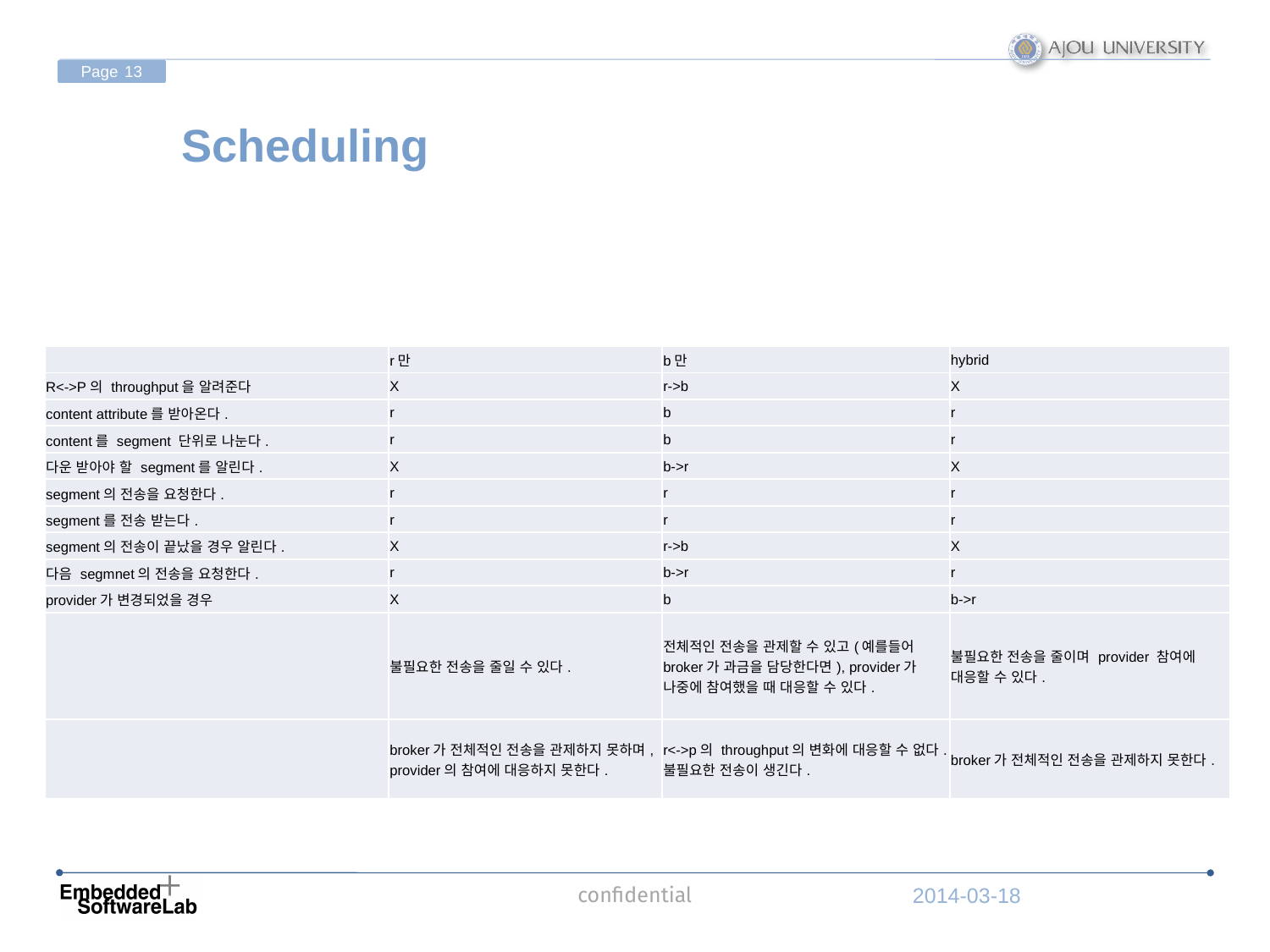

# Scheduling
|  | r만 | b만 | hybrid |
| --- | --- | --- | --- |
| R<->P의 throughput을 알려준다 | X | r->b | X |
| content attribute를 받아온다. | r | b | r |
| content를 segment 단위로 나눈다. | r | b | r |
| 다운 받아야 할 segment를 알린다. | X | b->r | X |
| segment의 전송을 요청한다. | r | r | r |
| segment를 전송 받는다. | r | r | r |
| segment의 전송이 끝났을 경우 알린다. | X | r->b | X |
| 다음 segmnet의 전송을 요청한다. | r | b->r | r |
| provider가 변경되었을 경우 | X | b | b->r |
|  | 불필요한 전송을 줄일 수 있다. | 전체적인 전송을 관제할 수 있고(예를들어 broker가 과금을 담당한다면), provider가 나중에 참여했을 때 대응할 수 있다. | 불필요한 전송을 줄이며 provider 참여에 대응할 수 있다. |
|  | broker가 전체적인 전송을 관제하지 못하며, provider의 참여에 대응하지 못한다. | r<->p의 throughput의 변화에 대응할 수 없다. 불필요한 전송이 생긴다. | broker가 전체적인 전송을 관제하지 못한다. |